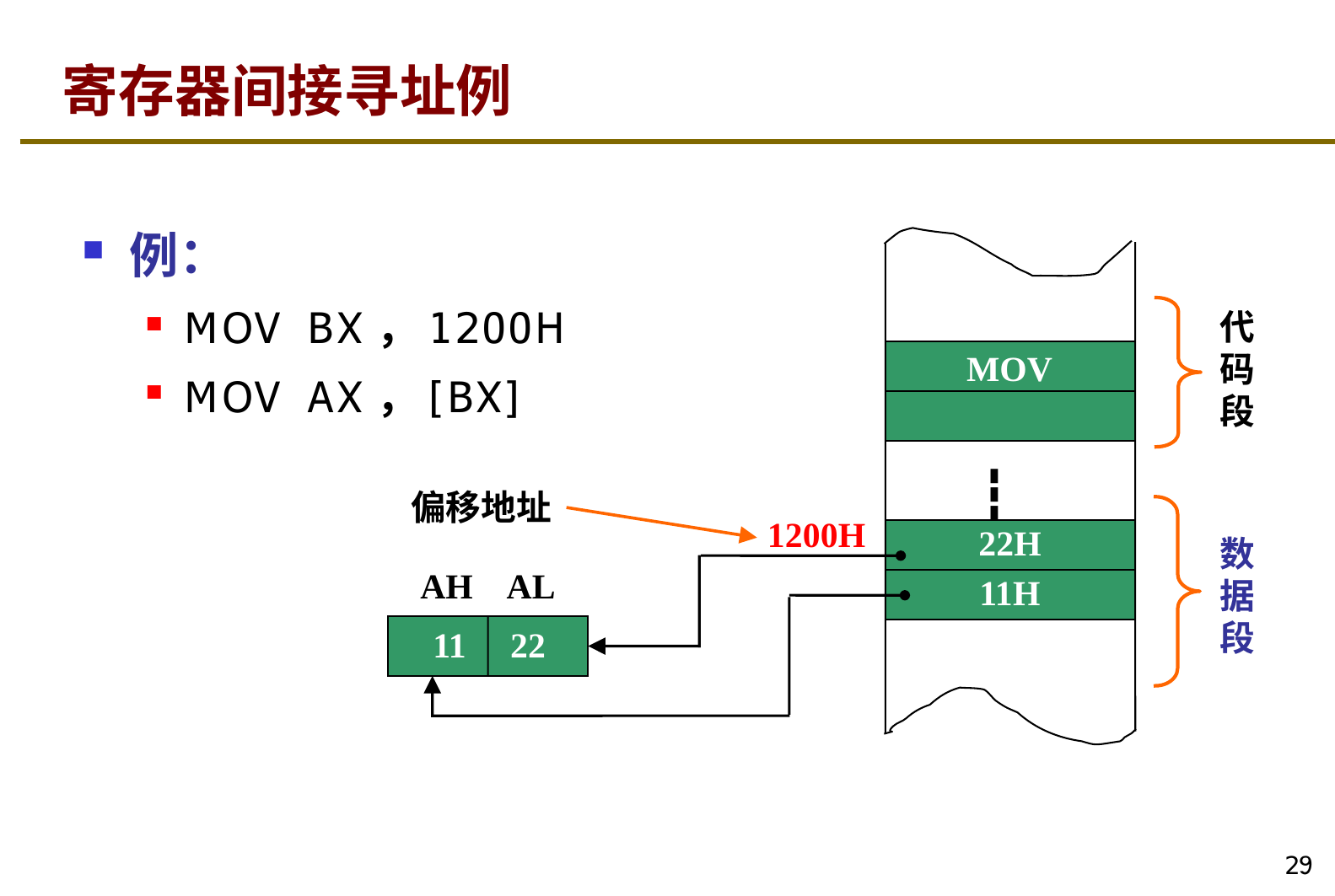

# 寄存器间接寻址例
例：
MOV  BX，1200H
MOV  AX，[BX]

代码段
MOV

┇
偏移地址

1200H

22H

数据段

AH    AL
11H

 11     22

29